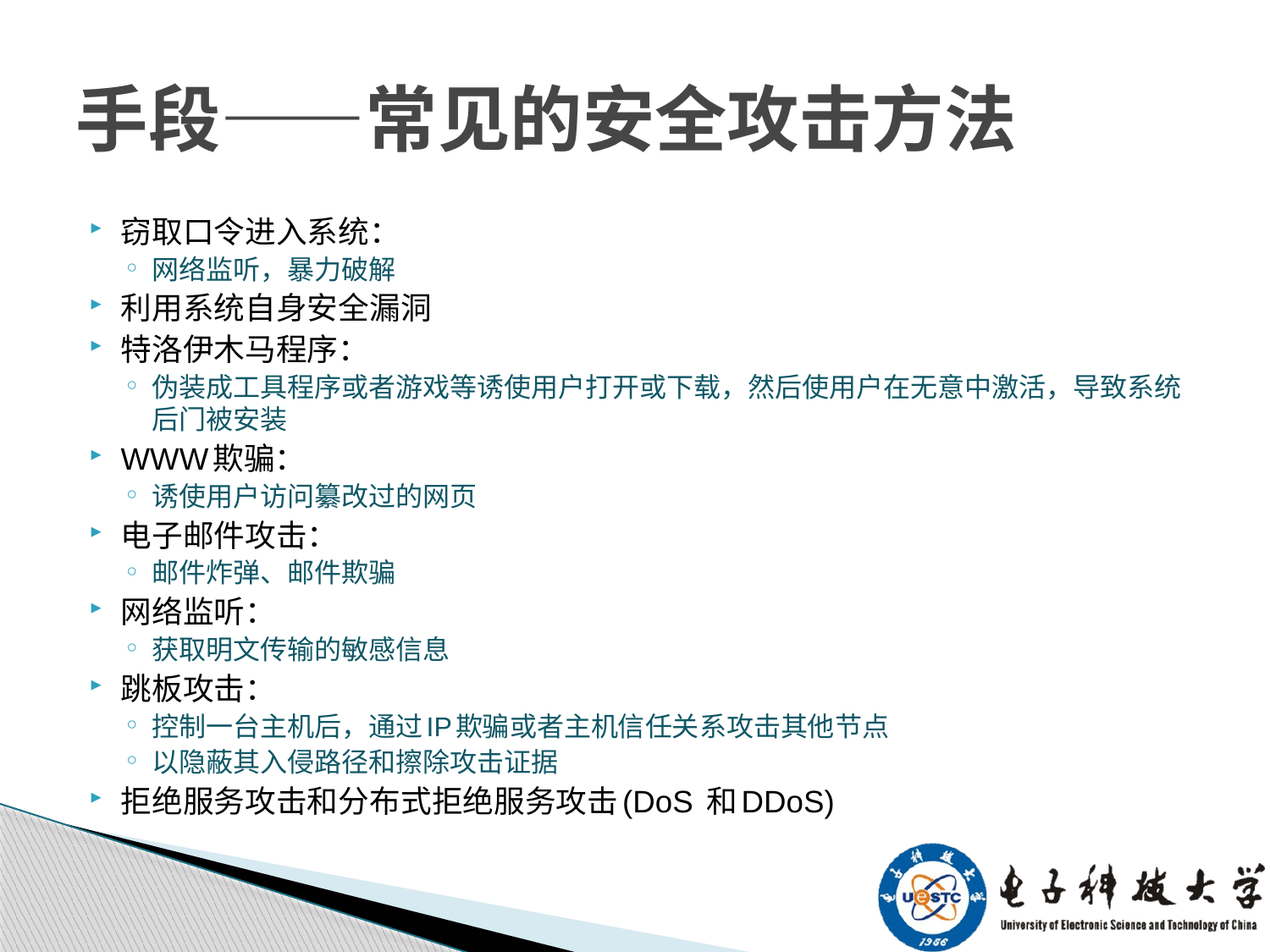

# 手段——常见的安全攻击方法
窃取口令进入系统：
网络监听，暴力破解
利用系统自身安全漏洞
特洛伊木马程序：
伪装成工具程序或者游戏等诱使用户打开或下载，然后使用户在无意中激活，导致系统后门被安装
WWW欺骗：
诱使用户访问纂改过的网页
电子邮件攻击：
邮件炸弹、邮件欺骗
网络监听：
获取明文传输的敏感信息
跳板攻击：
控制一台主机后，通过IP欺骗或者主机信任关系攻击其他节点
以隐蔽其入侵路径和擦除攻击证据
拒绝服务攻击和分布式拒绝服务攻击(DoS 和DDoS)